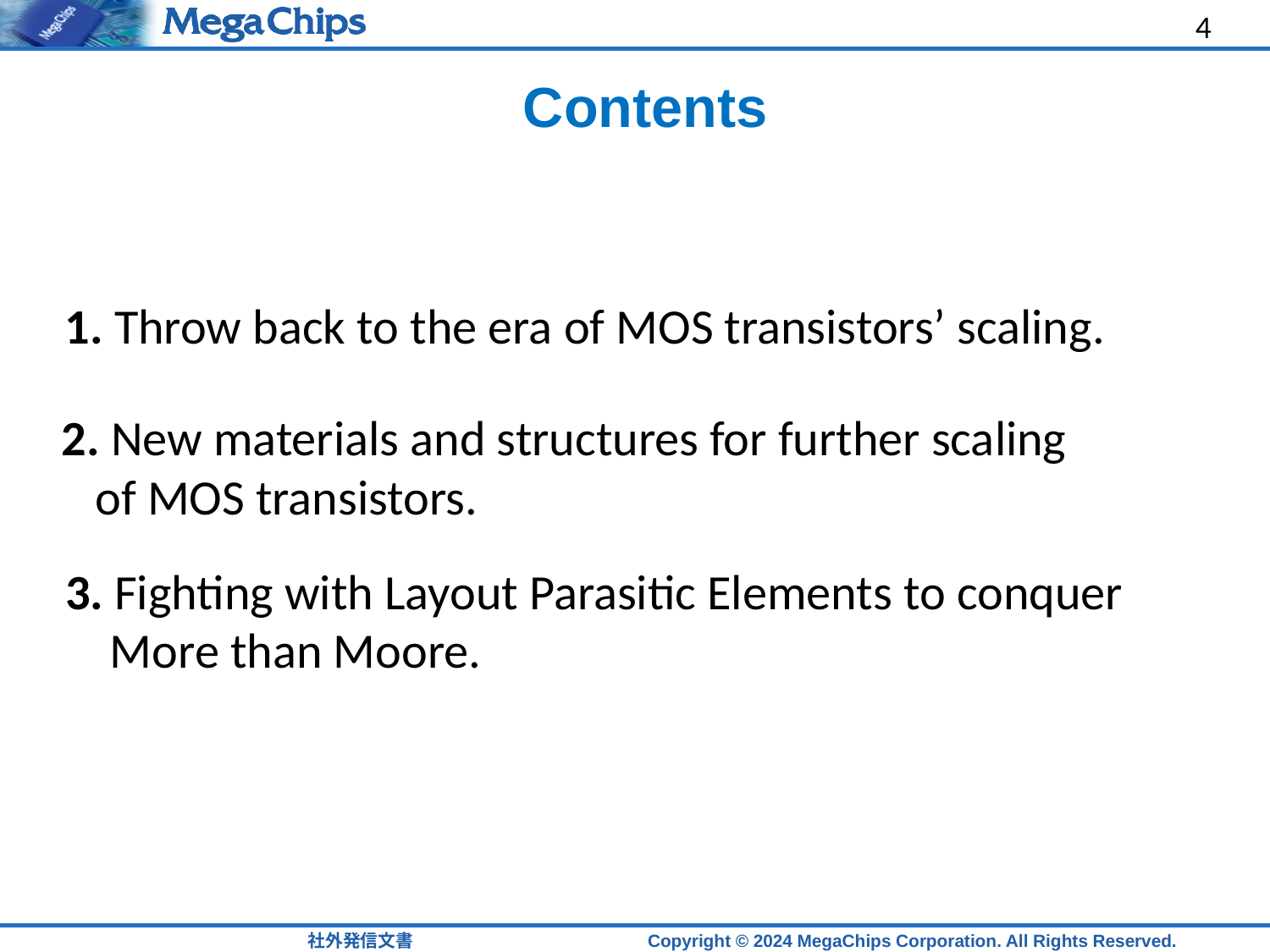

4
# Contents
1. Throw back to the era of MOS transistors’ scaling.

2. New materials and structures for further scaling
   of MOS transistors.
3. Fighting with Layout Parasitic Elements to conquer
    More than Moore.
社外発信文書